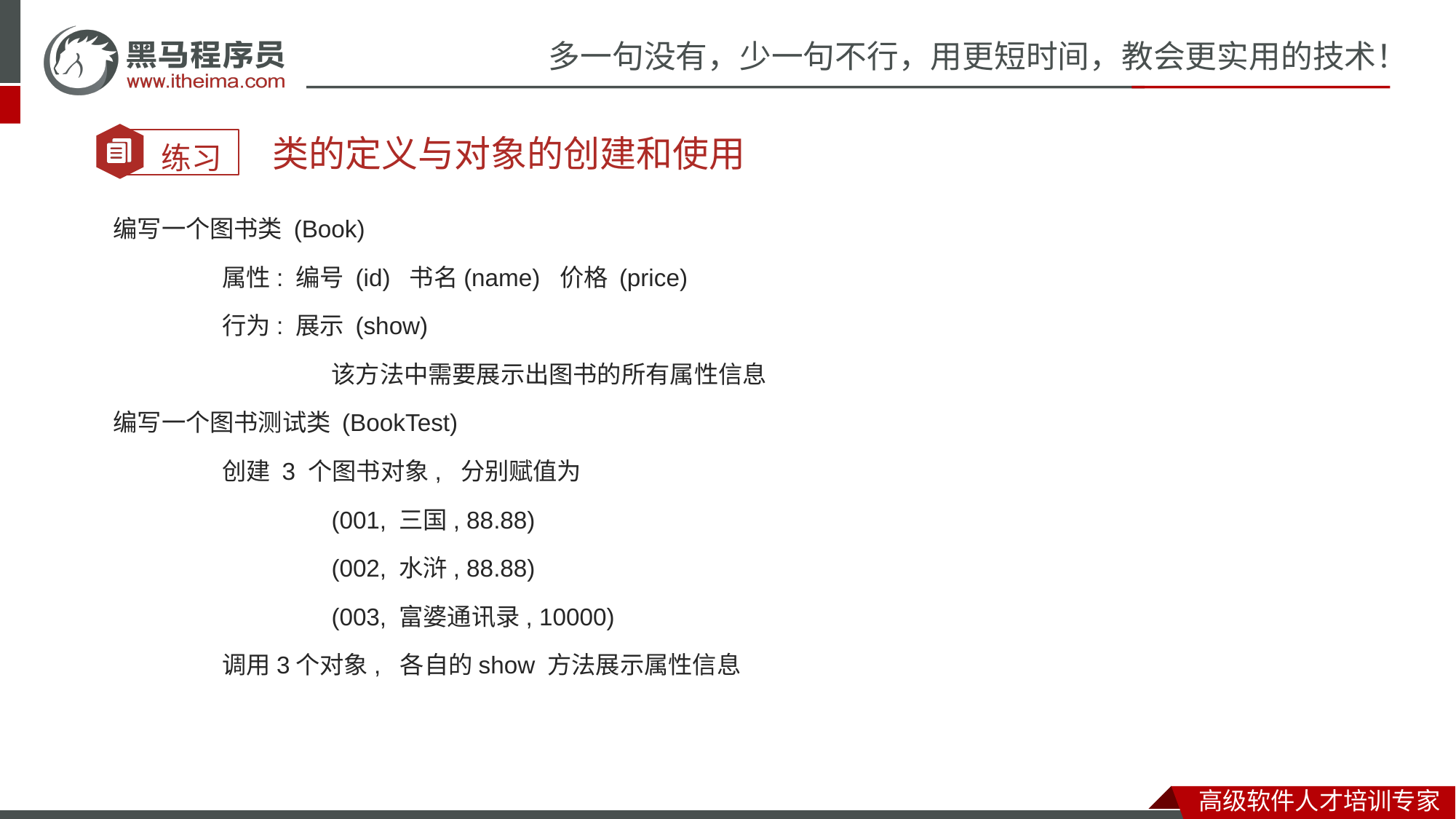

#
类的定义与对象的创建和使用
编写一个图书类 (Book)
	属性: 编号 (id)  书名(name)  价格 (price)
	行为: 展示 (show)
		该方法中需要展示出图书的所有属性信息
编写一个图书测试类 (BookTest)
	创建 3 个图书对象,  分别赋值为
		(001, 三国, 88.88)
		(002, 水浒, 88.88)
		(003, 富婆通讯录, 10000)
	调用3个对象,  各自的show 方法展示属性信息